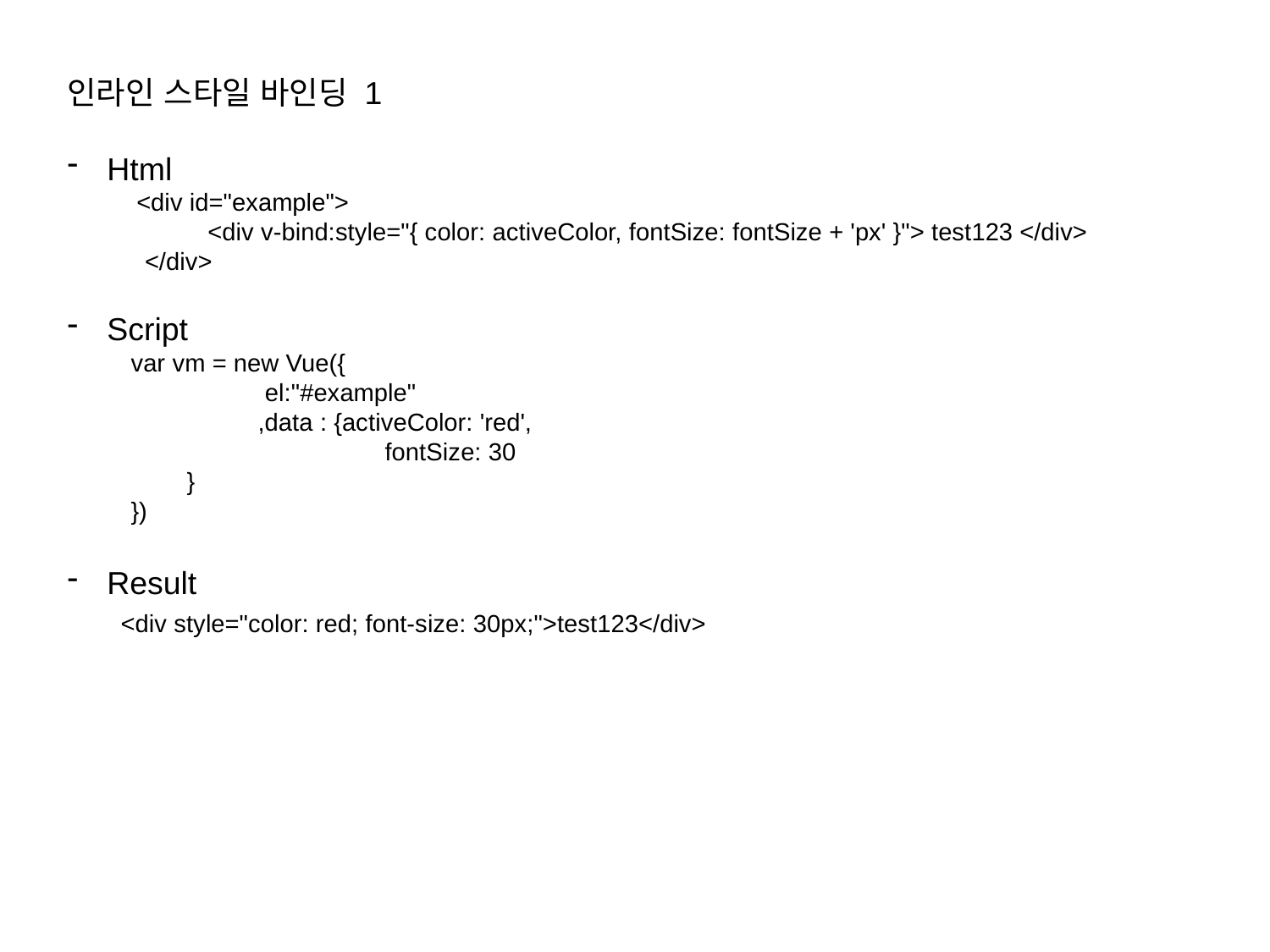

인라인 스타일 바인딩 1

Html
 <div id="example">
           <div v-bind:style="{ color: activeColor, fontSize: fontSize + 'px' }"> test123 </div>
  </div>

Script
var vm = new Vue({
 	 el:"#example"
  	,data : {activeColor: 'red',
		fontSize: 30
        }
})

Result
      <div style="color: red; font-size: 30px;">test123</div>